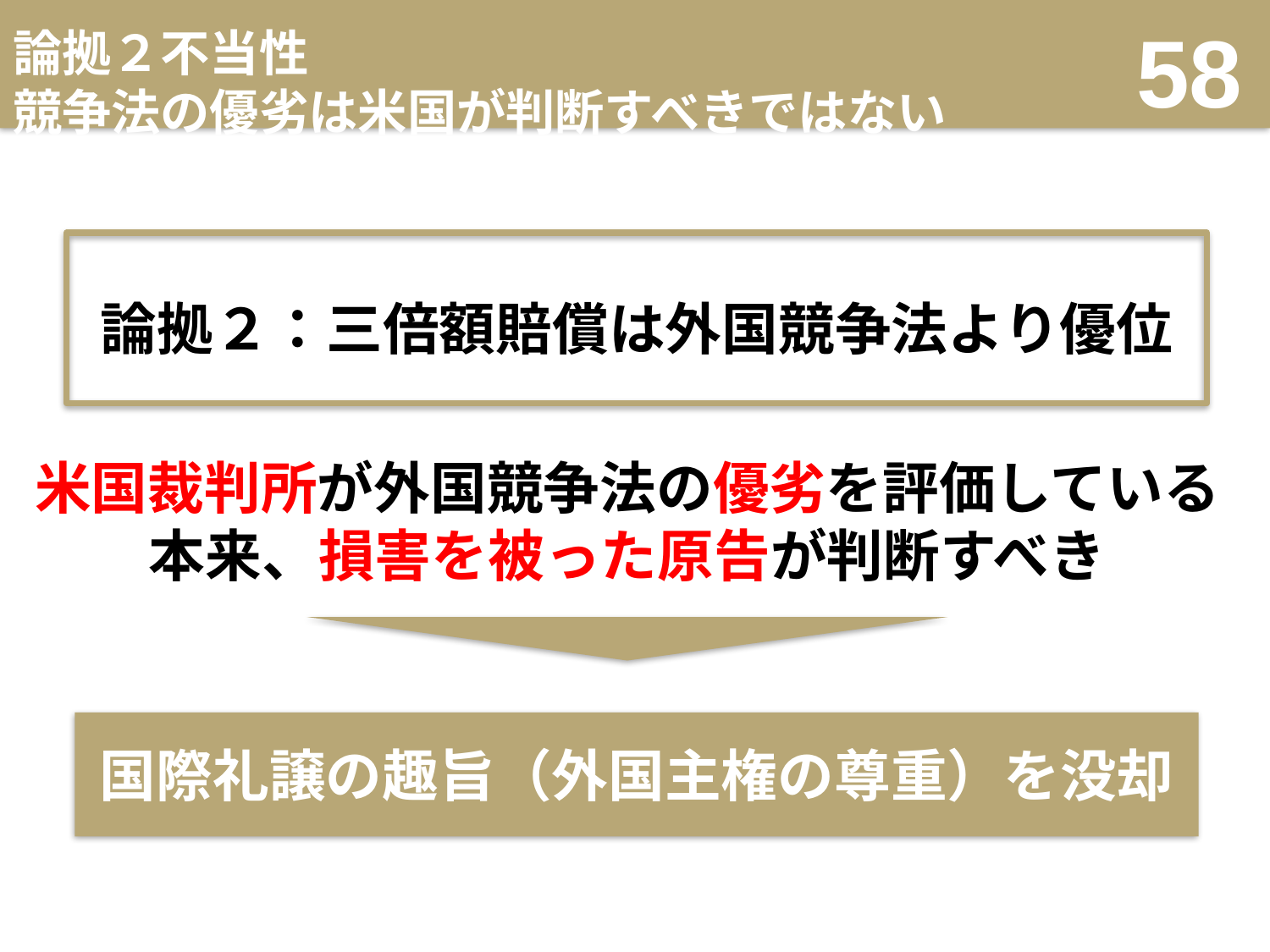

# 論拠２不当性 競争法の優劣は米国が判断すべきではない
58

論拠２：三倍額賠償は外国競争法より優位
米国裁判所が外国競争法の優劣を評価している
本来、損害を被った原告が判断すべき

国際礼譲の趣旨（外国主権の尊重）を没却